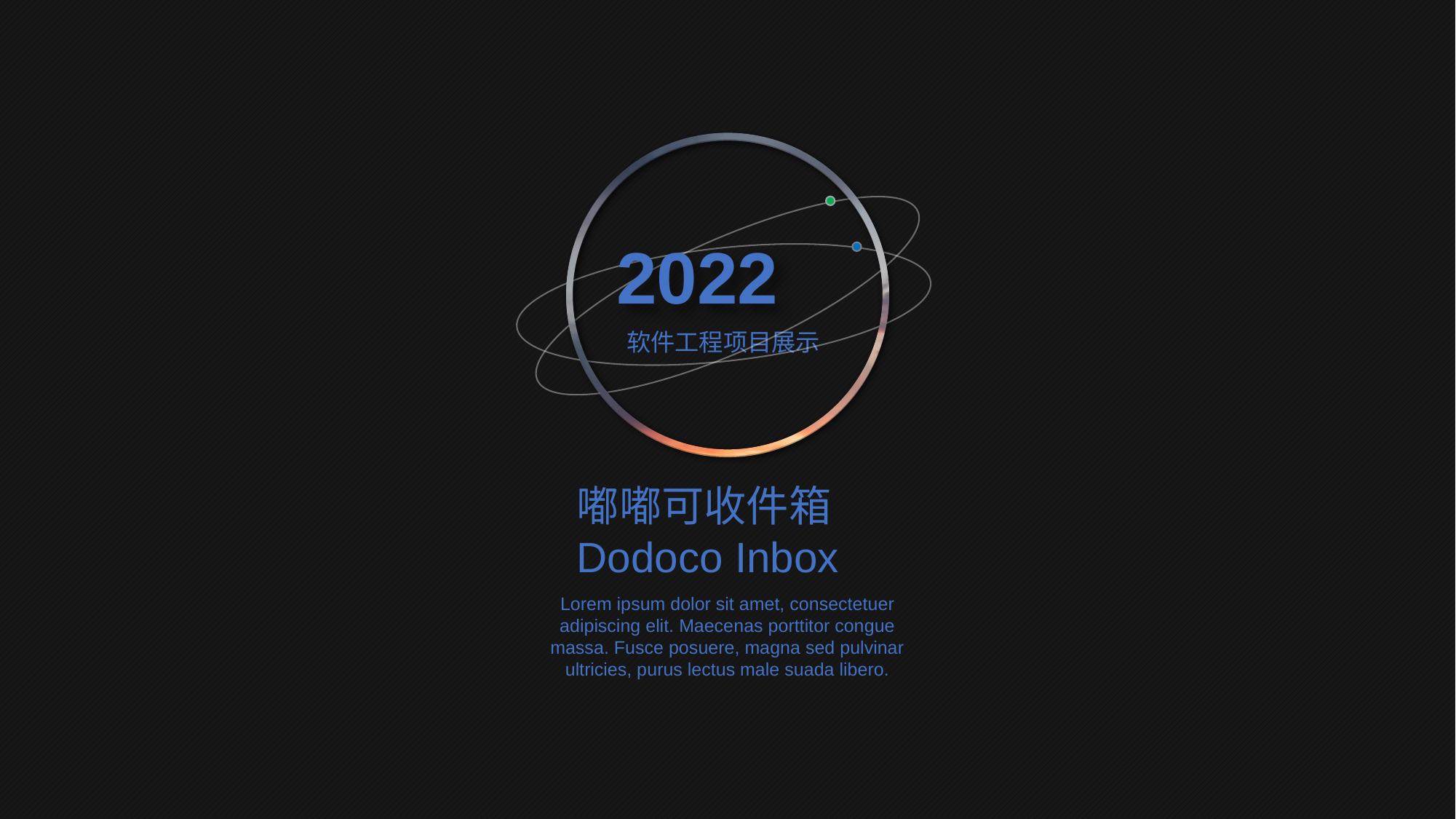

2022

软件工程项目展示
嘟嘟可收件箱
Dodoco Inbox
Lorem ipsum dolor sit amet, consectetuer adipiscing elit. Maecenas porttitor congue massa. Fusce posuere, magna sed pulvinar ultricies, purus lectus male suada libero.